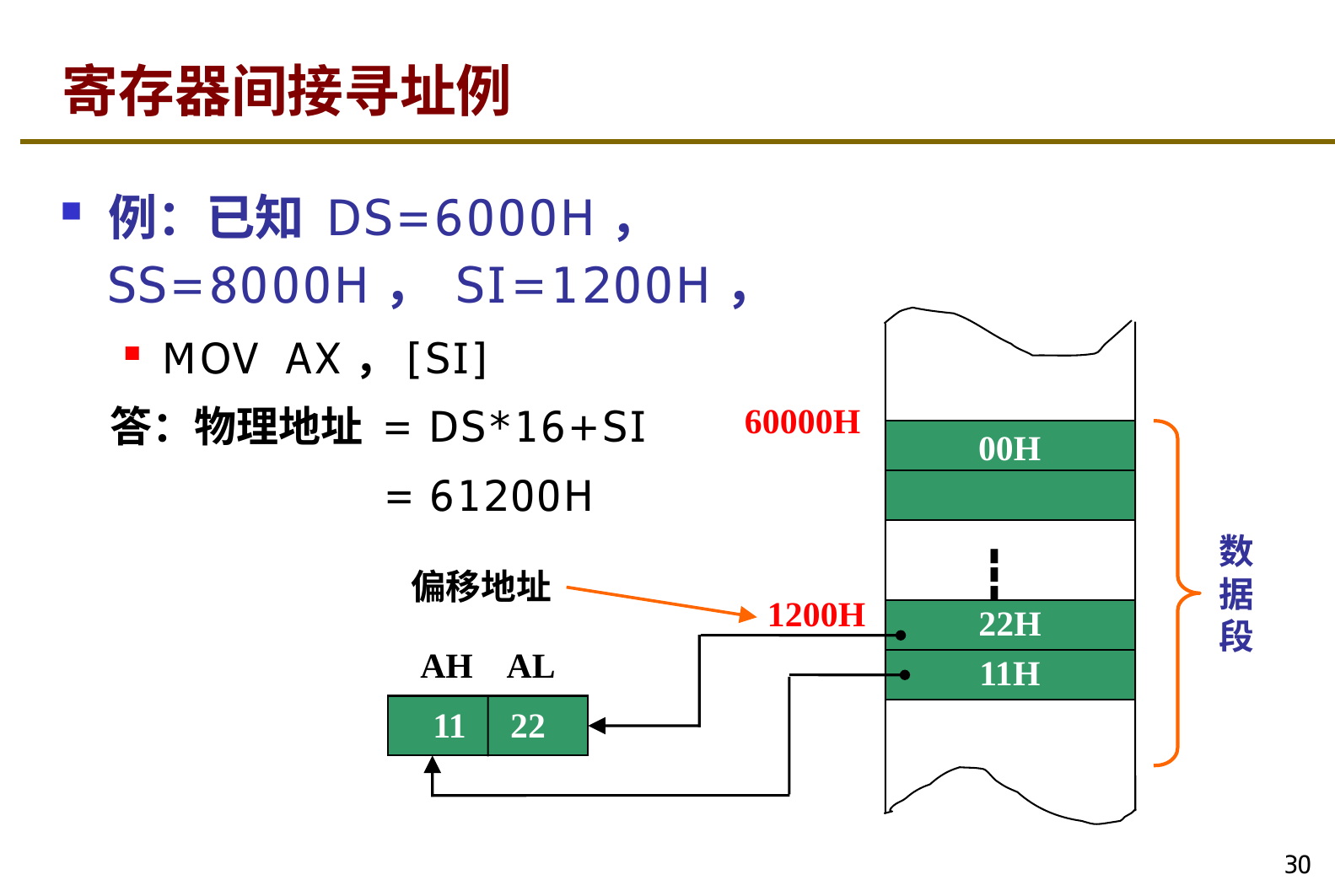

# 寄存器间接寻址例
例：已知 DS=6000H， SS=8000H， SI=1200H，
MOV  AX，[SI]
答：物理地址 = DS*16+SI
                      = 61200H

60000H
00H

数据段
┇
偏移地址
1200H

22H

AH    AL
11H

 11     22

30